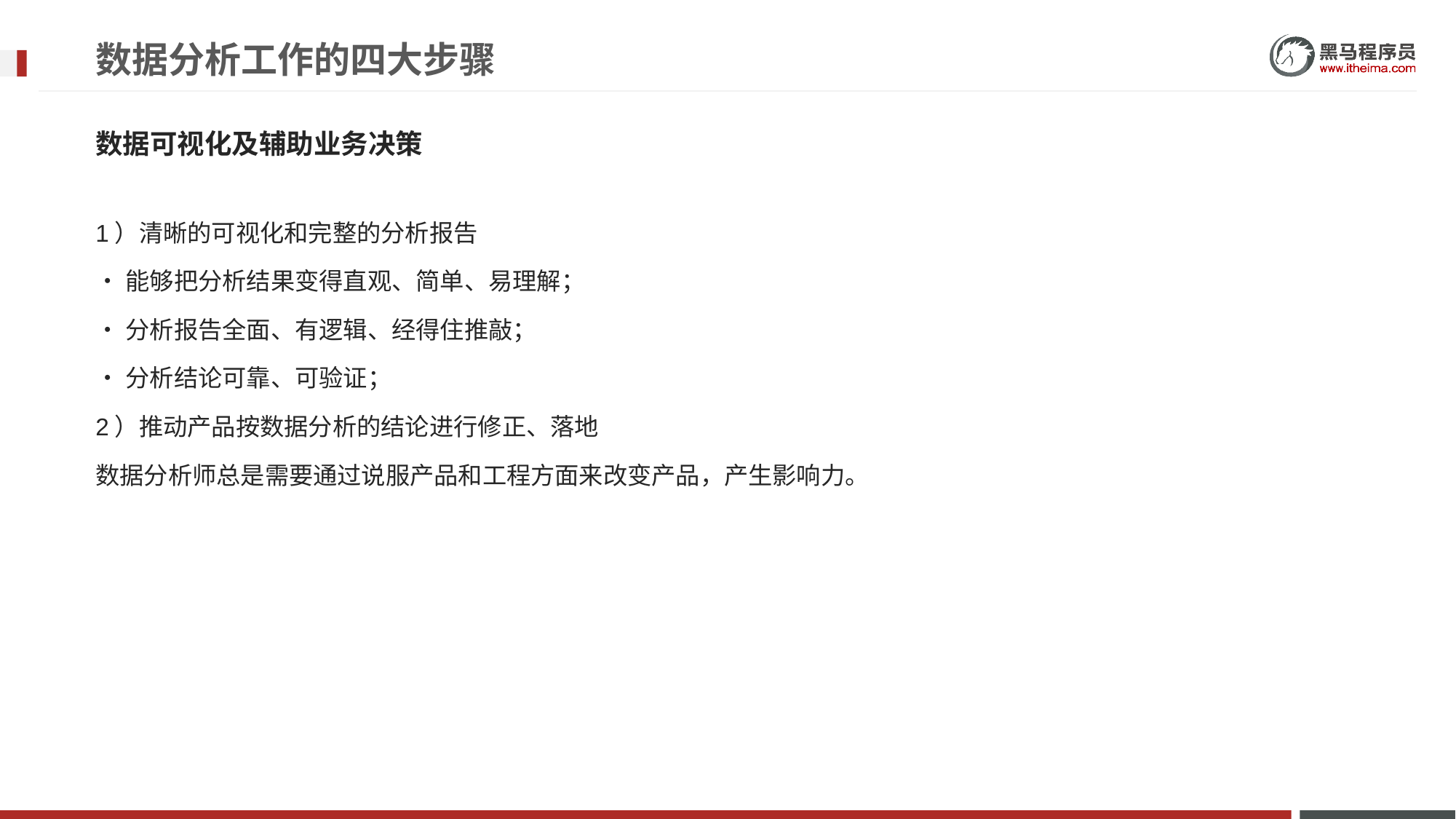

# 数据分析工作的四大步骤
数据可视化及辅助业务决策
1）清晰的可视化和完整的分析报告
•能够把分析结果变得直观、简单、易理解；
•分析报告全面、有逻辑、经得住推敲；
•分析结论可靠、可验证；
2）推动产品按数据分析的结论进行修正、落地
数据分析师总是需要通过说服产品和工程方面来改变产品，产生影响力。